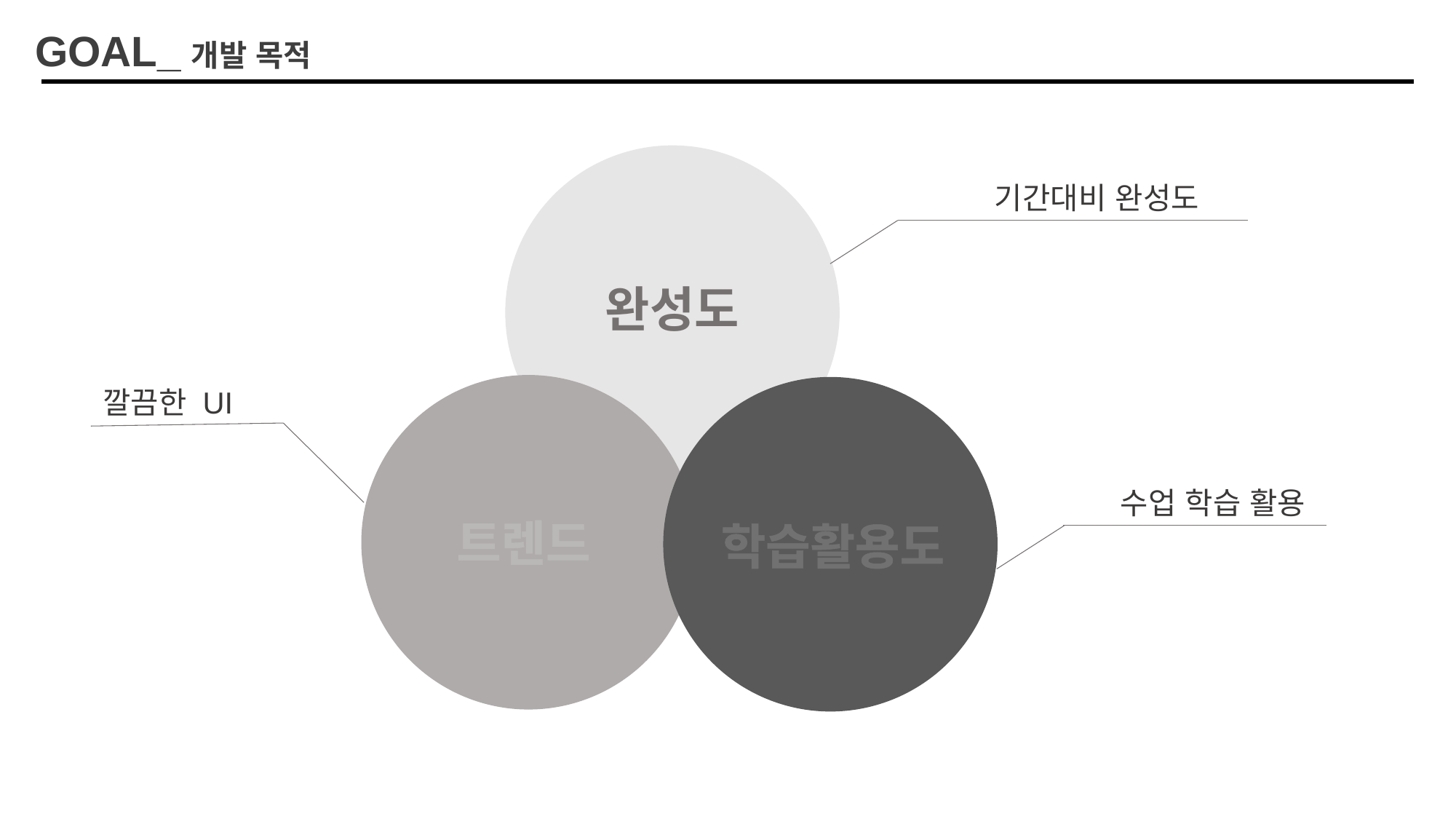

GOAL_개발 목적

기간대비 완성도
완성도

깔끔한 UI
수업 학습 활용
트렌드
학습활용도